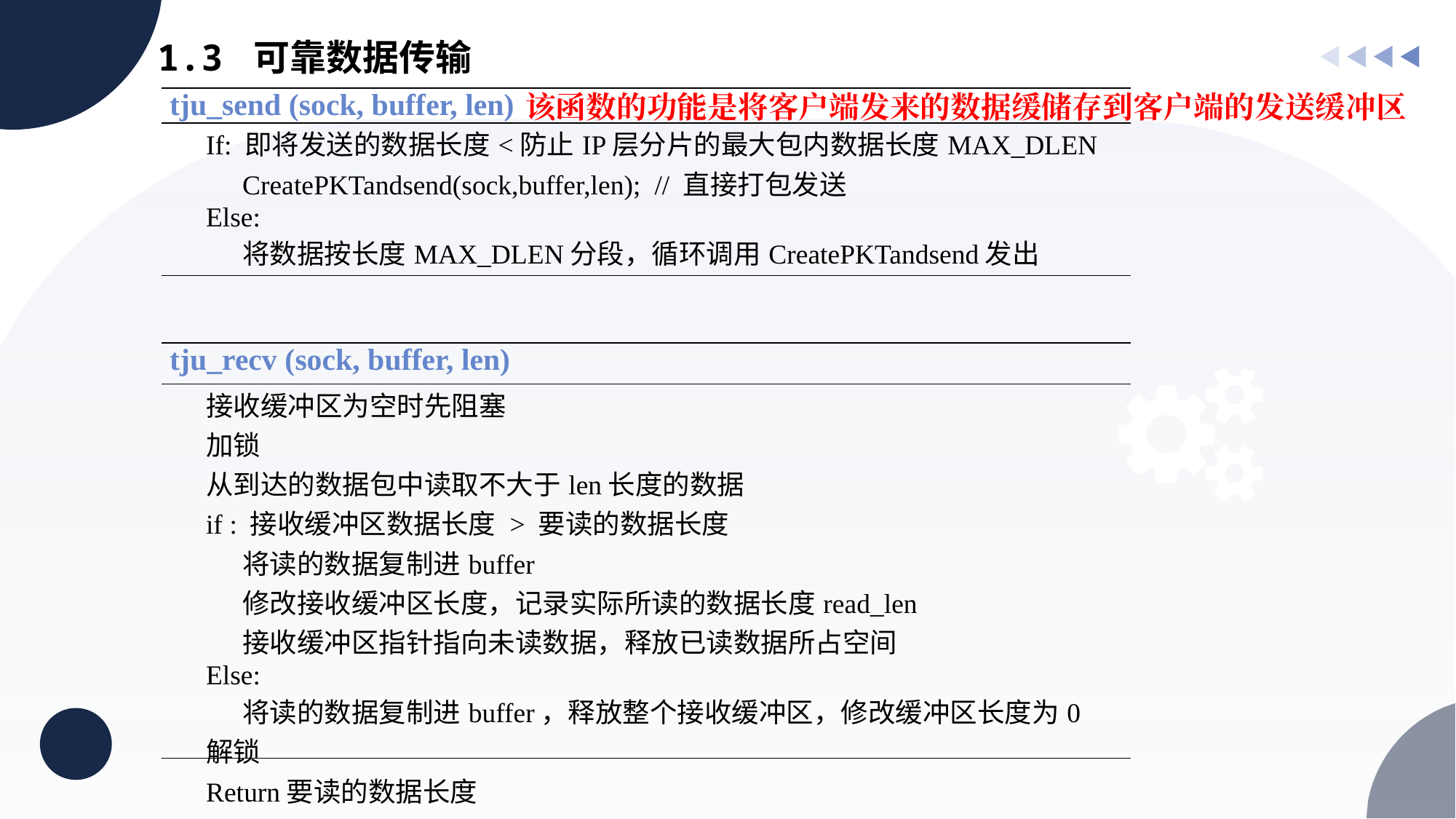

1.3 可靠数据传输
该函数的功能是将客户端发来的数据缓储存到客户端的发送缓冲区
| tju\_send (sock, buffer, len) |
| --- |
| If: 即将发送的数据长度<防止IP层分片的最大包内数据长度MAX\_DLEN CreatePKTandsend(sock,buffer,len); // 直接打包发送 Else: 将数据按长度MAX\_DLEN分段，循环调用CreatePKTandsend发出 |

| tju\_recv (sock, buffer, len) |
| --- |
| 接收缓冲区为空时先阻塞 加锁 从到达的数据包中读取不大于len长度的数据 if : 接收缓冲区数据长度 > 要读的数据长度 将读的数据复制进buffer 修改接收缓冲区长度，记录实际所读的数据长度read\_len 接收缓冲区指针指向未读数据，释放已读数据所占空间 Else: 将读的数据复制进buffer，释放整个接收缓冲区，修改缓冲区长度为0 解锁 Return要读的数据长度 |